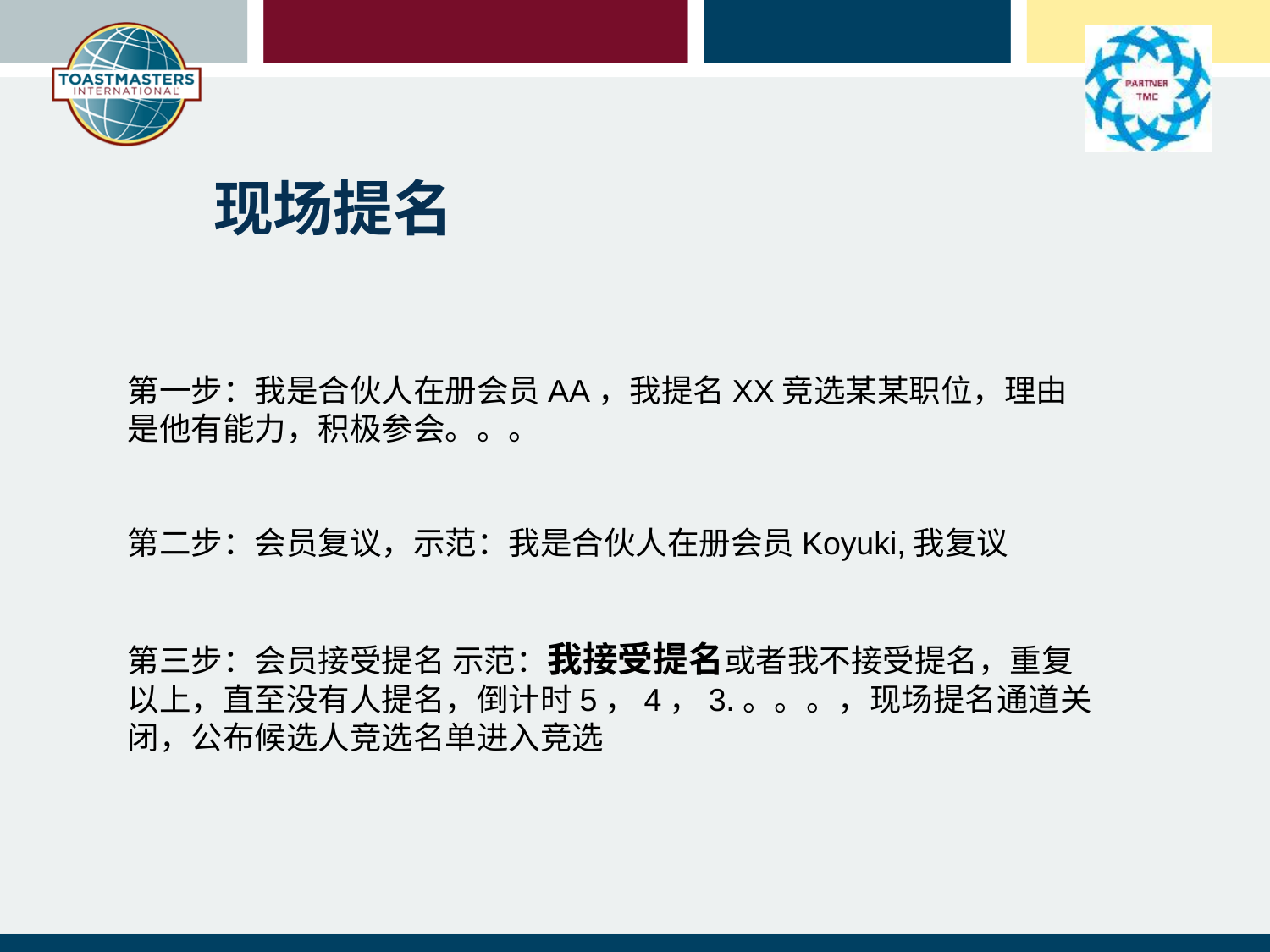

现场提名

第一步：我是合伙人在册会员AA，我提名XX竞选某某职位，理由是他有能力，积极参会。。。

第二步：会员复议，示范：我是合伙人在册会员Koyuki,我复议

第三步：会员接受提名 示范：我接受提名或者我不接受提名，重复以上，直至没有人提名，倒计时5，4，3.。。。，现场提名通道关闭，公布候选人竞选名单进入竞选